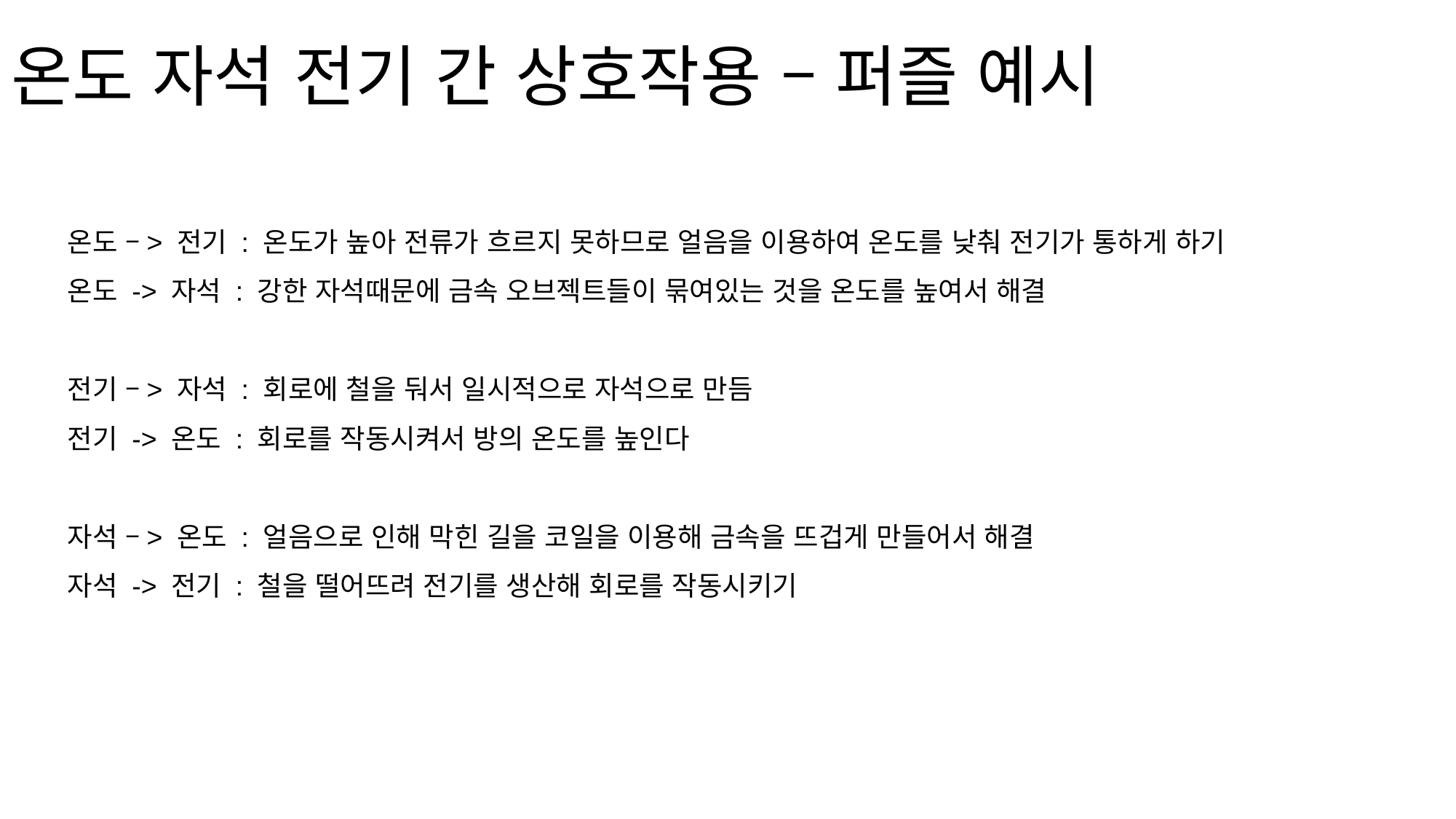

# 온도 자석 전기 간 상호작용 – 퍼즐 예시
온도 –> 전기 : 온도가 높아 전류가 흐르지 못하므로 얼음을 이용하여 온도를 낮춰 전기가 통하게 하기
온도 -> 자석 : 강한 자석때문에 금속 오브젝트들이 묶여있는 것을 온도를 높여서 해결

전기 –> 자석 : 회로에 철을 둬서 일시적으로 자석으로 만듬
전기 -> 온도 : 회로를 작동시켜서 방의 온도를 높인다

자석 –> 온도 : 얼음으로 인해 막힌 길을 코일을 이용해 금속을 뜨겁게 만들어서 해결
자석 -> 전기 : 철을 떨어뜨려 전기를 생산해 회로를 작동시키기